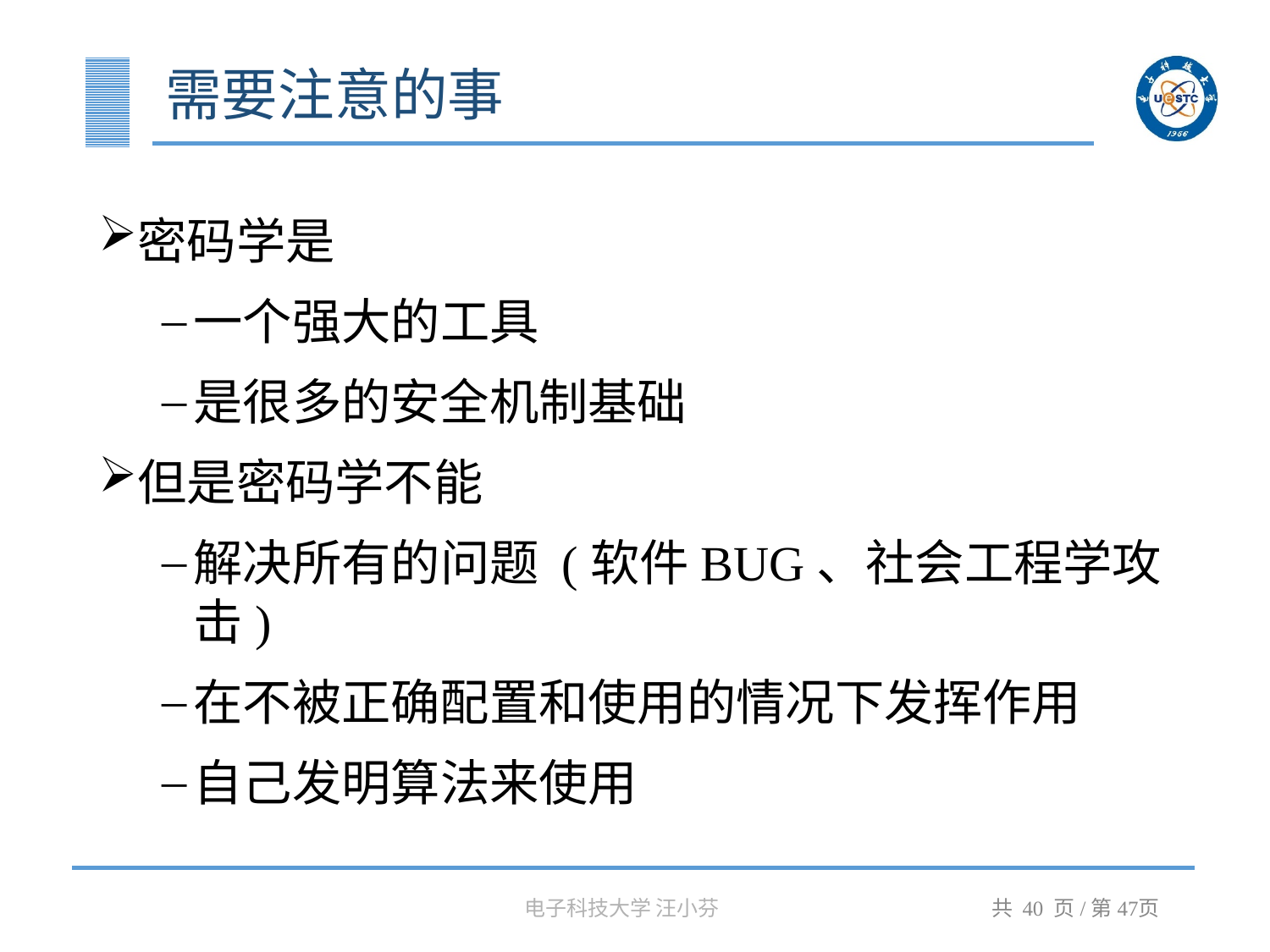

# 需要注意的事
密码学是
一个强大的工具
是很多的安全机制基础
但是密码学不能
解决所有的问题 (软件BUG、社会工程学攻击)
在不被正确配置和使用的情况下发挥作用
自己发明算法来使用
电子科技大学 汪小芬
共 40 页/第47页